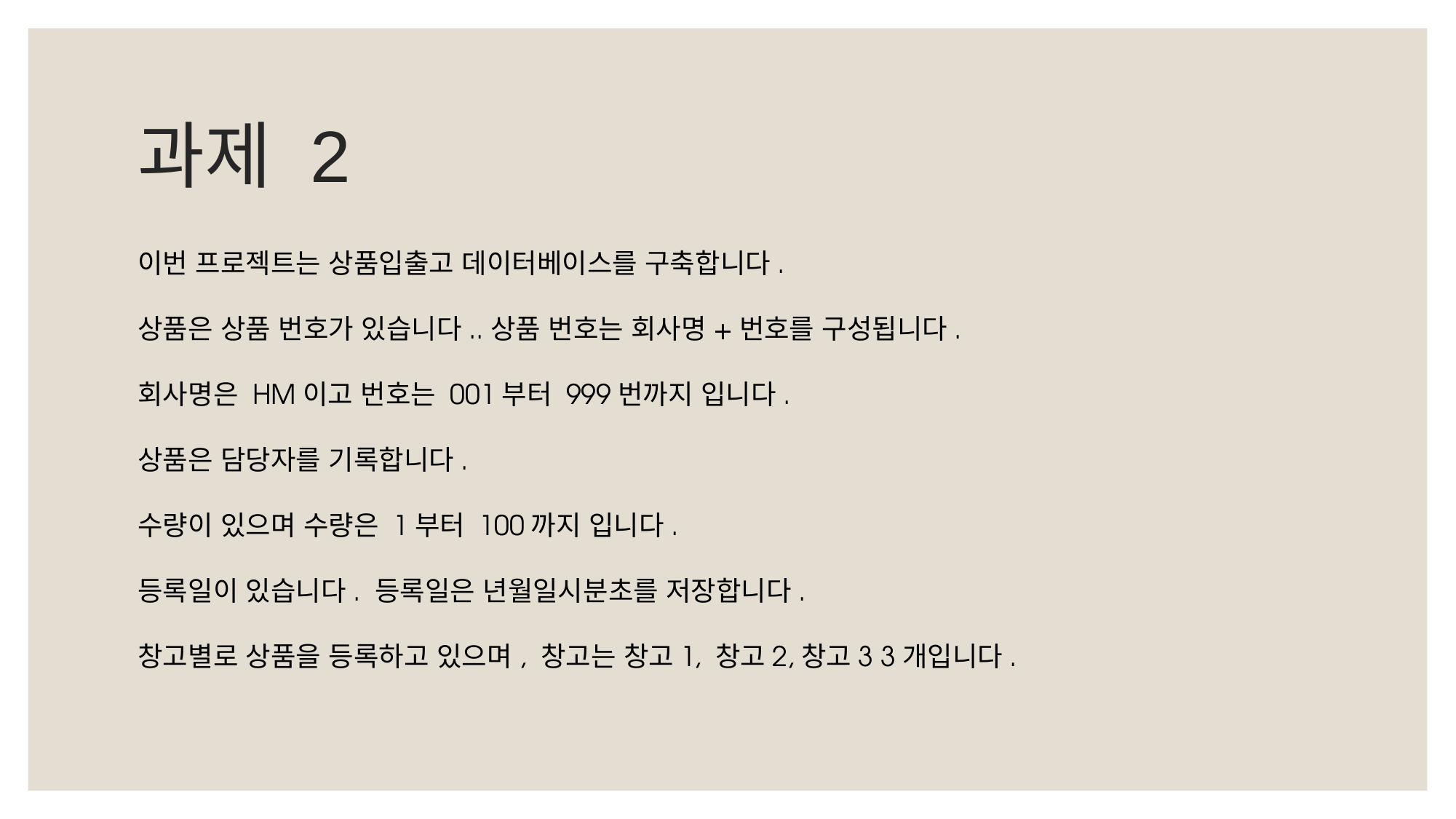

# 과제 2
이번 프로젝트는 상품입출고 데이터베이스를 구축합니다.
상품은 상품 번호가 있습니다..상품 번호는 회사명+번호를 구성됩니다.
회사명은 HM이고 번호는 001부터 999번까지 입니다.
상품은 담당자를 기록합니다.
수량이 있으며 수량은 1부터 100까지 입니다.
등록일이 있습니다. 등록일은 년월일시분초를 저장합니다.
창고별로 상품을 등록하고 있으며, 창고는 창고1, 창고2,창고3 3개입니다.